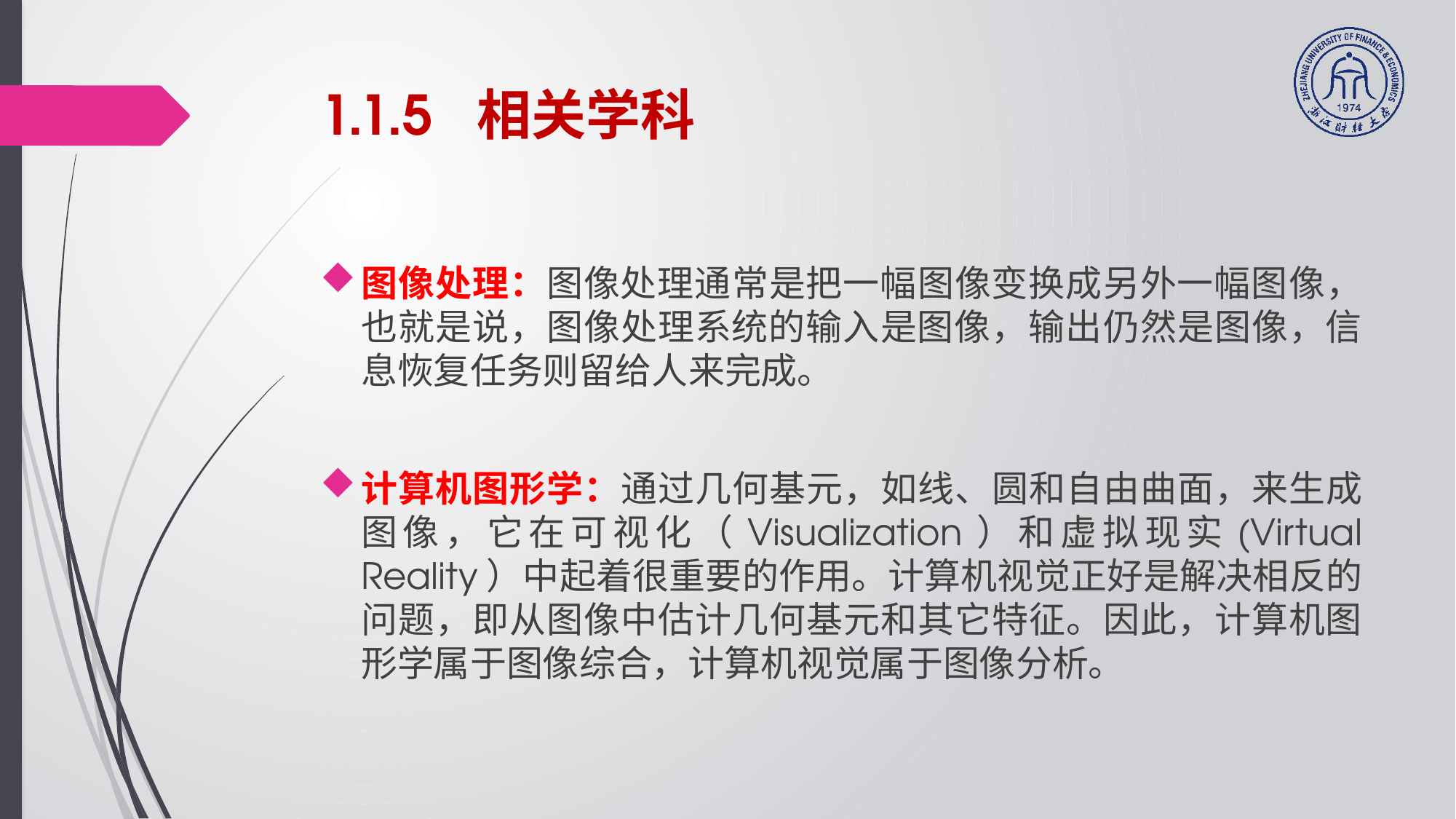

# 1.1.5  相关学科
图像处理：图像处理通常是把一幅图像变换成另外一幅图像，也就是说，图像处理系统的输入是图像，输出仍然是图像，信息恢复任务则留给人来完成。

计算机图形学：通过几何基元，如线、圆和自由曲面，来生成图像，它在可视化（Visualization）和虚拟现实(Virtual Reality）中起着很重要的作用。计算机视觉正好是解决相反的问题，即从图像中估计几何基元和其它特征。因此，计算机图形学属于图像综合，计算机视觉属于图像分析。